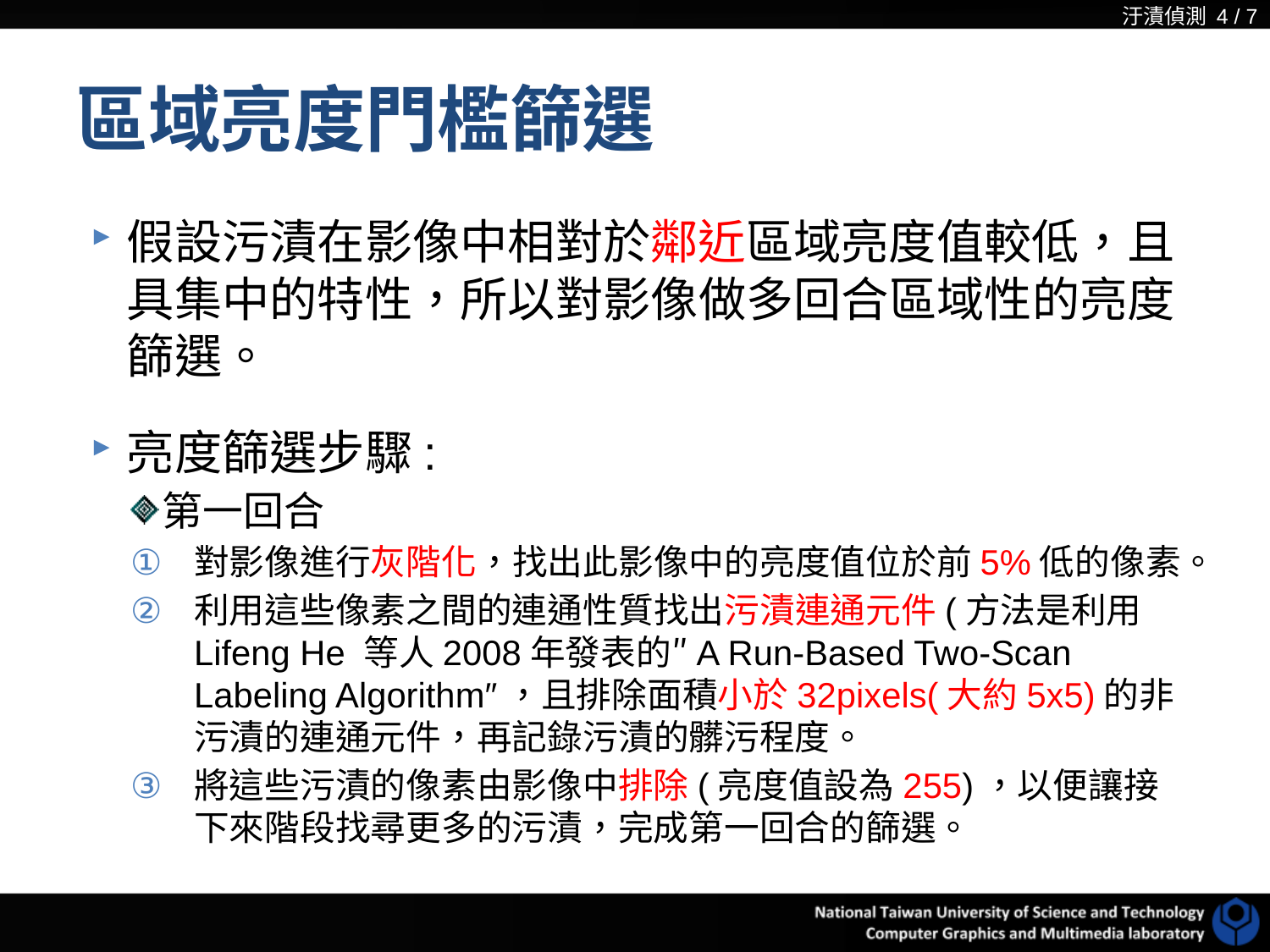

汙漬偵測 4 / 7

# 區域亮度門檻篩選

假設污漬在影像中相對於鄰近區域亮度值較低，且具集中的特性，所以對影像做多回合區域性的亮度篩選。

亮度篩選步驟:
第一回合
對影像進行灰階化，找出此影像中的亮度值位於前5%低的像素。
利用這些像素之間的連通性質找出污漬連通元件(方法是利用Lifeng He 等人2008年發表的″A Run-Based Two-Scan Labeling Algorithm″，且排除面積小於32pixels(大約5x5)的非污漬的連通元件，再記錄污漬的髒污程度。
將這些污漬的像素由影像中排除(亮度值設為255)，以便讓接下來階段找尋更多的污漬，完成第一回合的篩選。